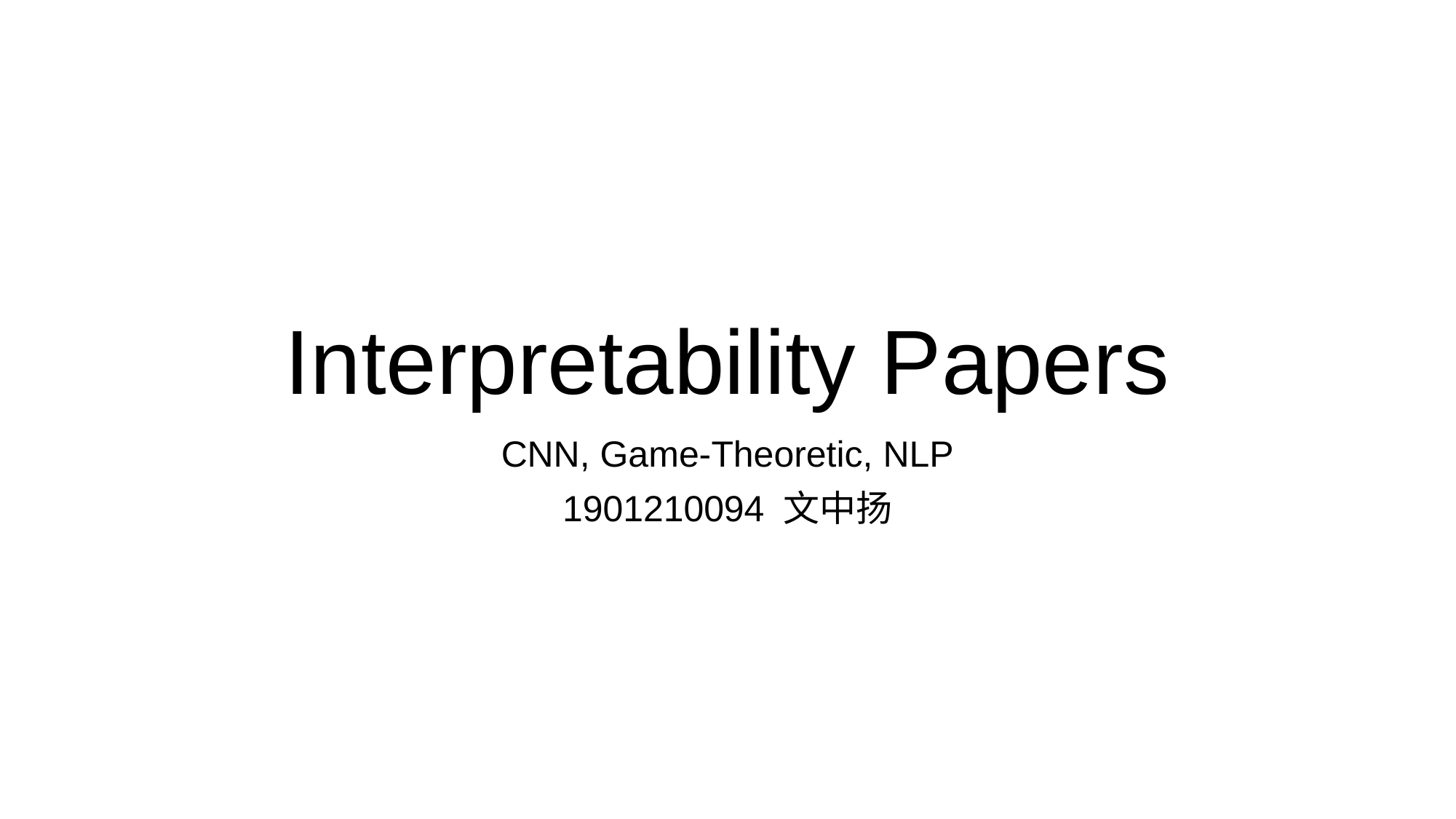

# Interpretability Papers
CNN, Game-Theoretic, NLP
1901210094 文中扬